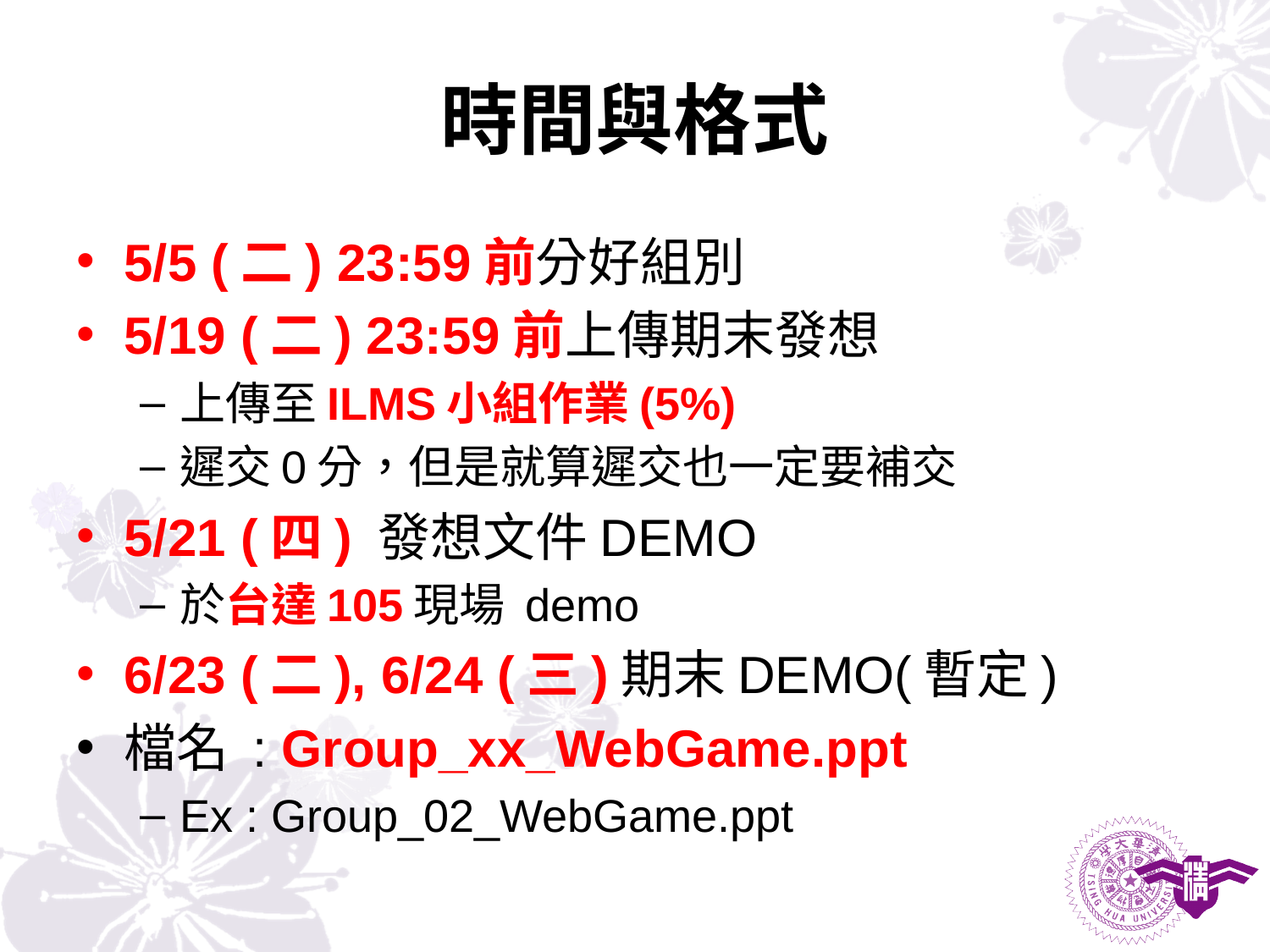

# 時間與格式
5/5 (二) 23:59前分好組別
5/19 (二) 23:59前上傳期末發想
上傳至ILMS小組作業(5%)
遲交0分，但是就算遲交也一定要補交
5/21 (四) 發想文件DEMO
於台達105現場 demo
6/23 (二), 6/24 (三)期末DEMO(暫定)
檔名 : Group_xx_WebGame.ppt
Ex : Group_02_WebGame.ppt